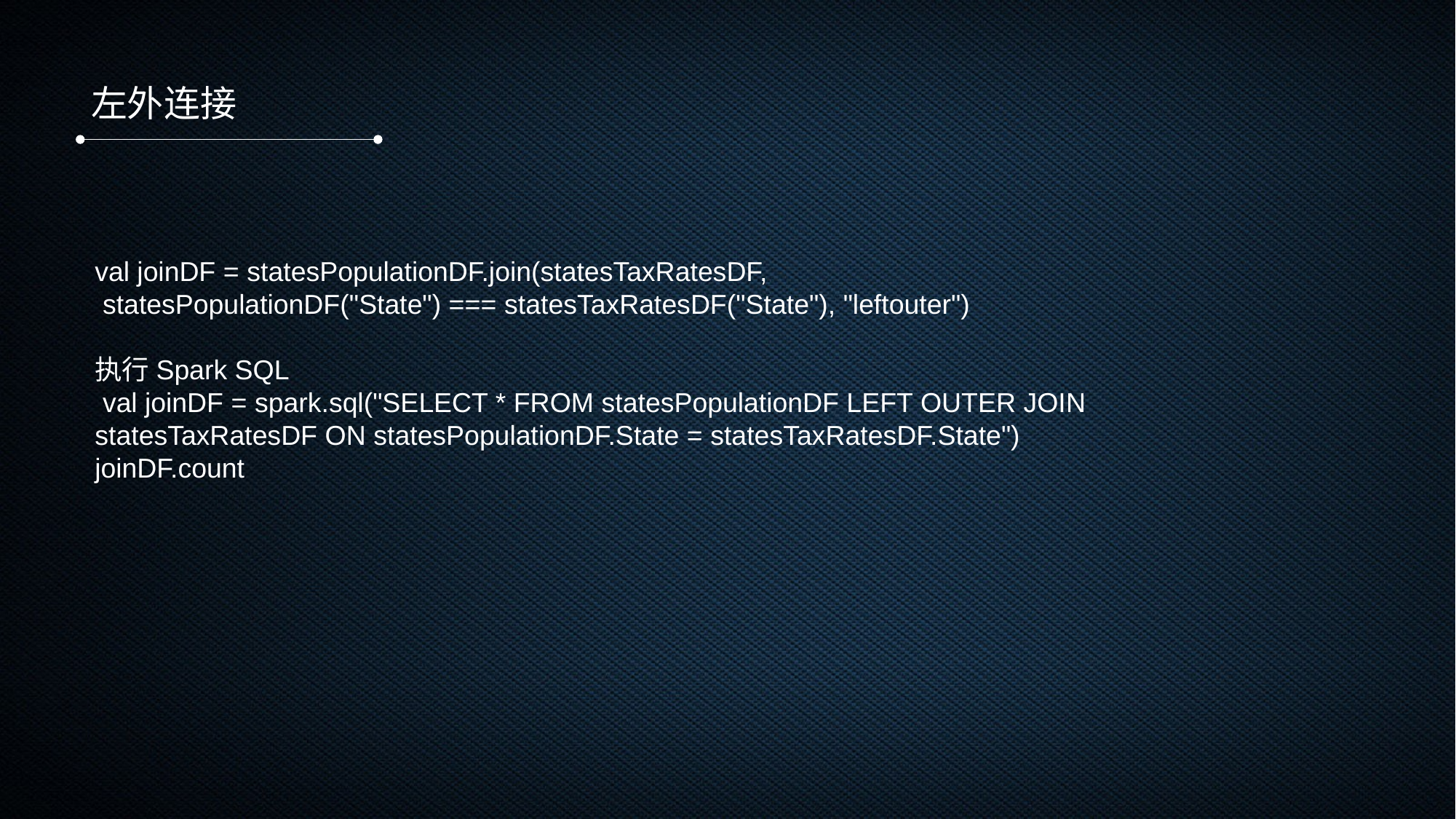

左外连接
val joinDF = statesPopulationDF.join(statesTaxRatesDF,
 statesPopulationDF("State") === statesTaxRatesDF("State"), "leftouter")

执行Spark SQL
 val joinDF = spark.sql("SELECT * FROM statesPopulationDF LEFT OUTER JOIN
statesTaxRatesDF ON statesPopulationDF.State = statesTaxRatesDF.State")
joinDF.count